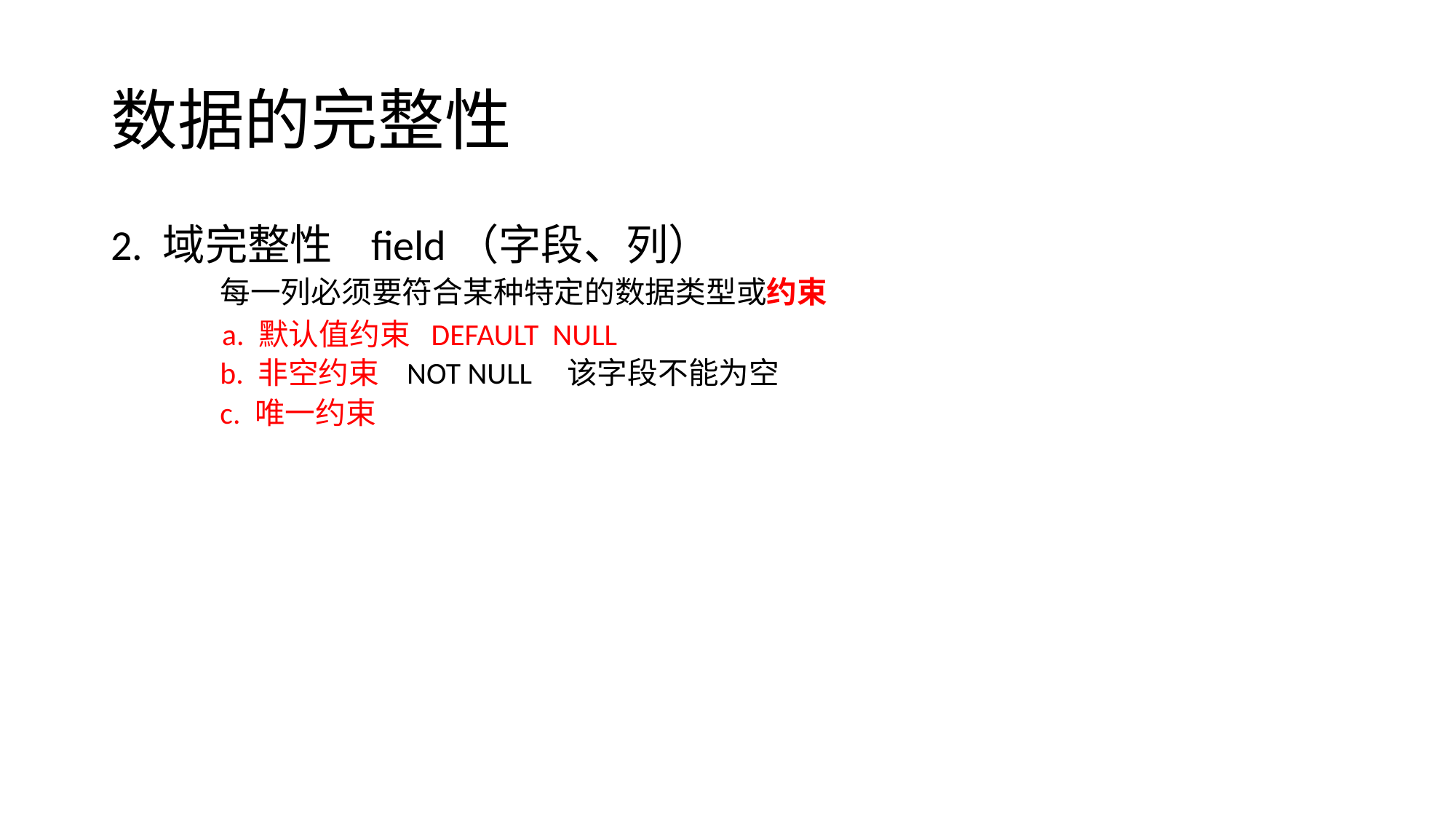

# 数据的完整性
2. 域完整性   field（字段、列）
每一列必须要符合某种特定的数据类型或约束

b. 非空约束   NOT NULL    该字段不能为空
c. 唯一约束
a. 默认值约束  DEFAULT  NULL